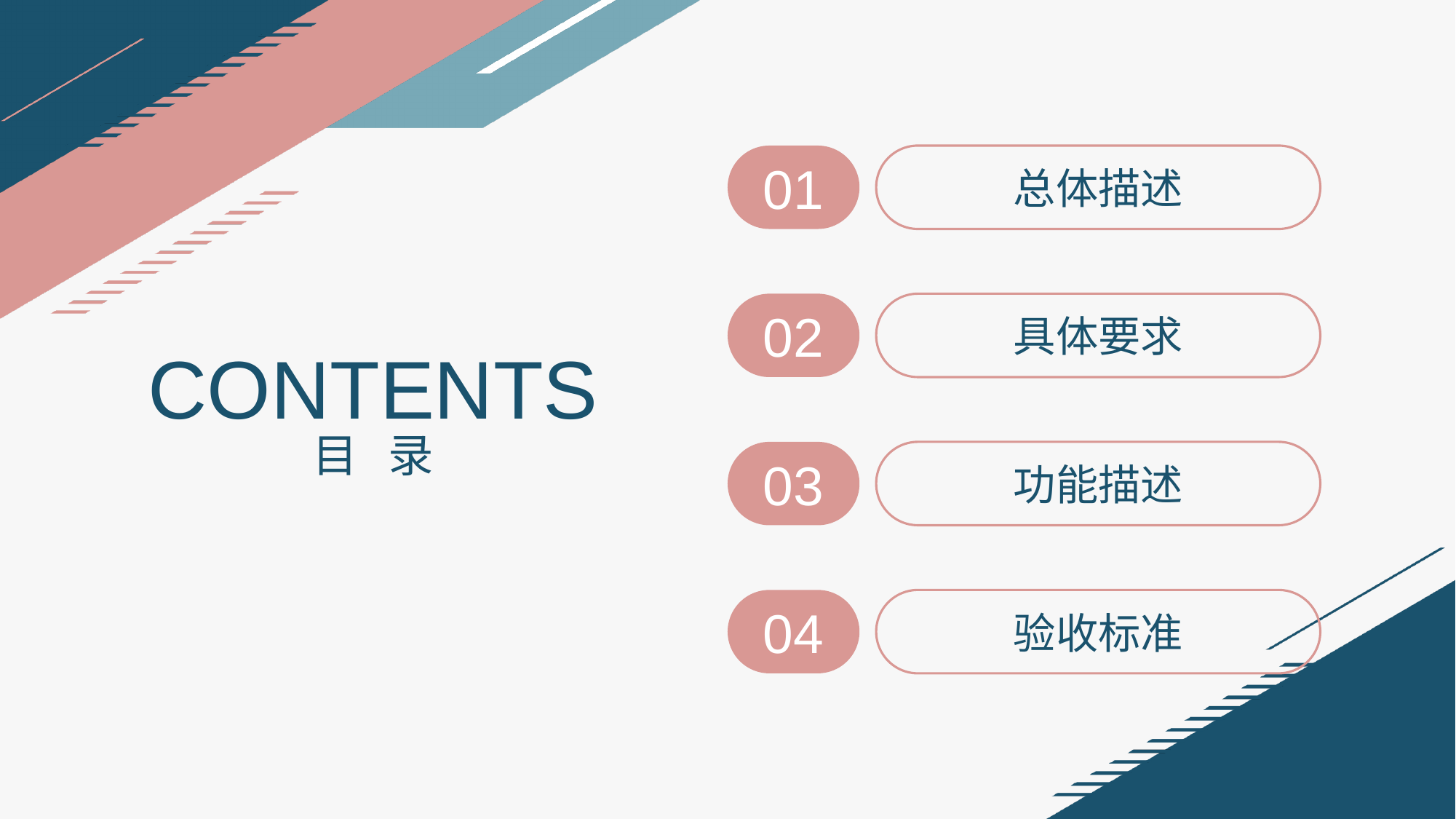

01
总体描述
02
具体要求
CONTENTS
目   录
03
功能描述
04
验收标准